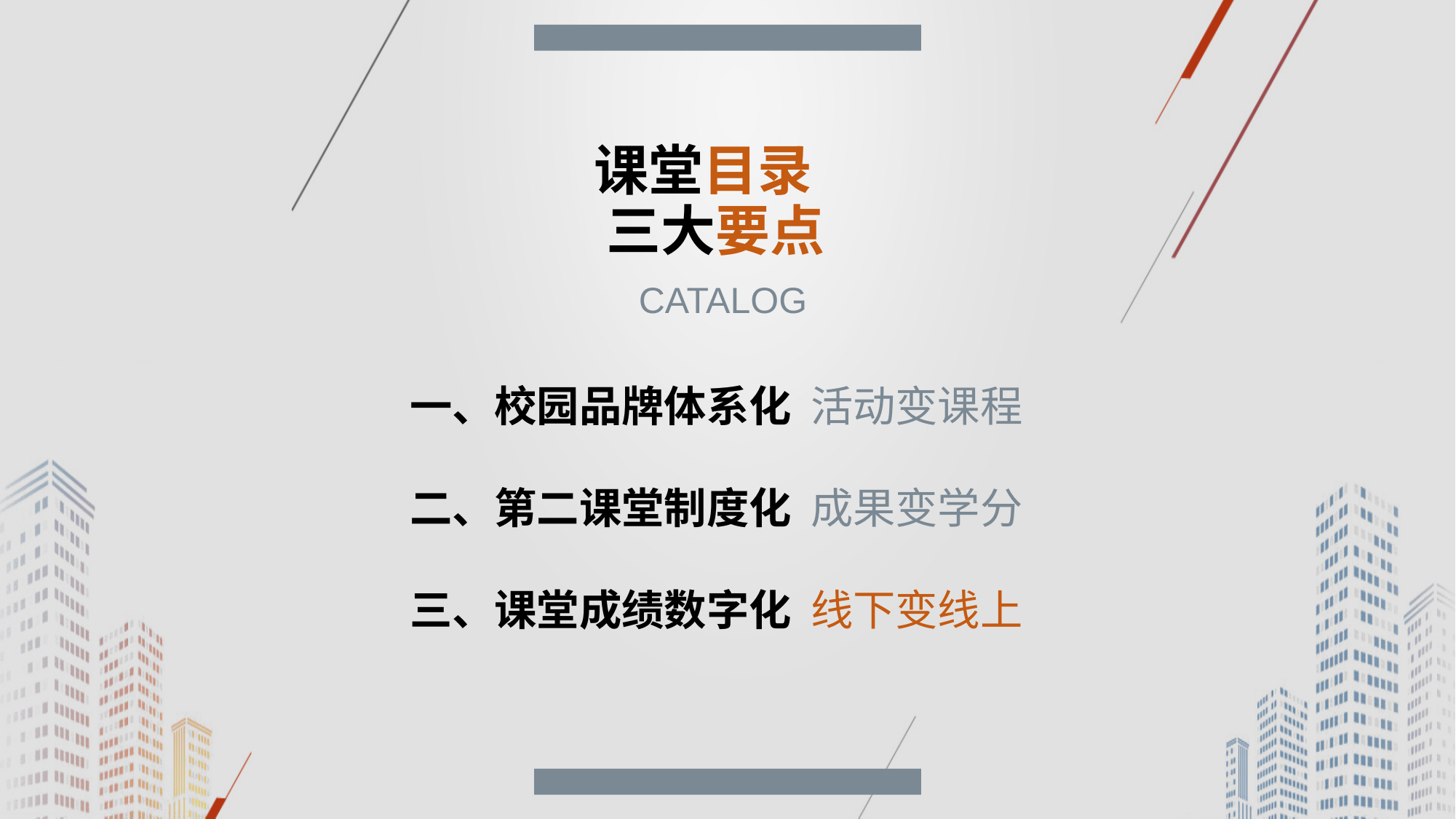

课堂目录
三大要点
CATALOG
一、校园品牌体系化  活动变课程

二、第二课堂制度化  成果变学分

三、课堂成绩数字化  线下变线上